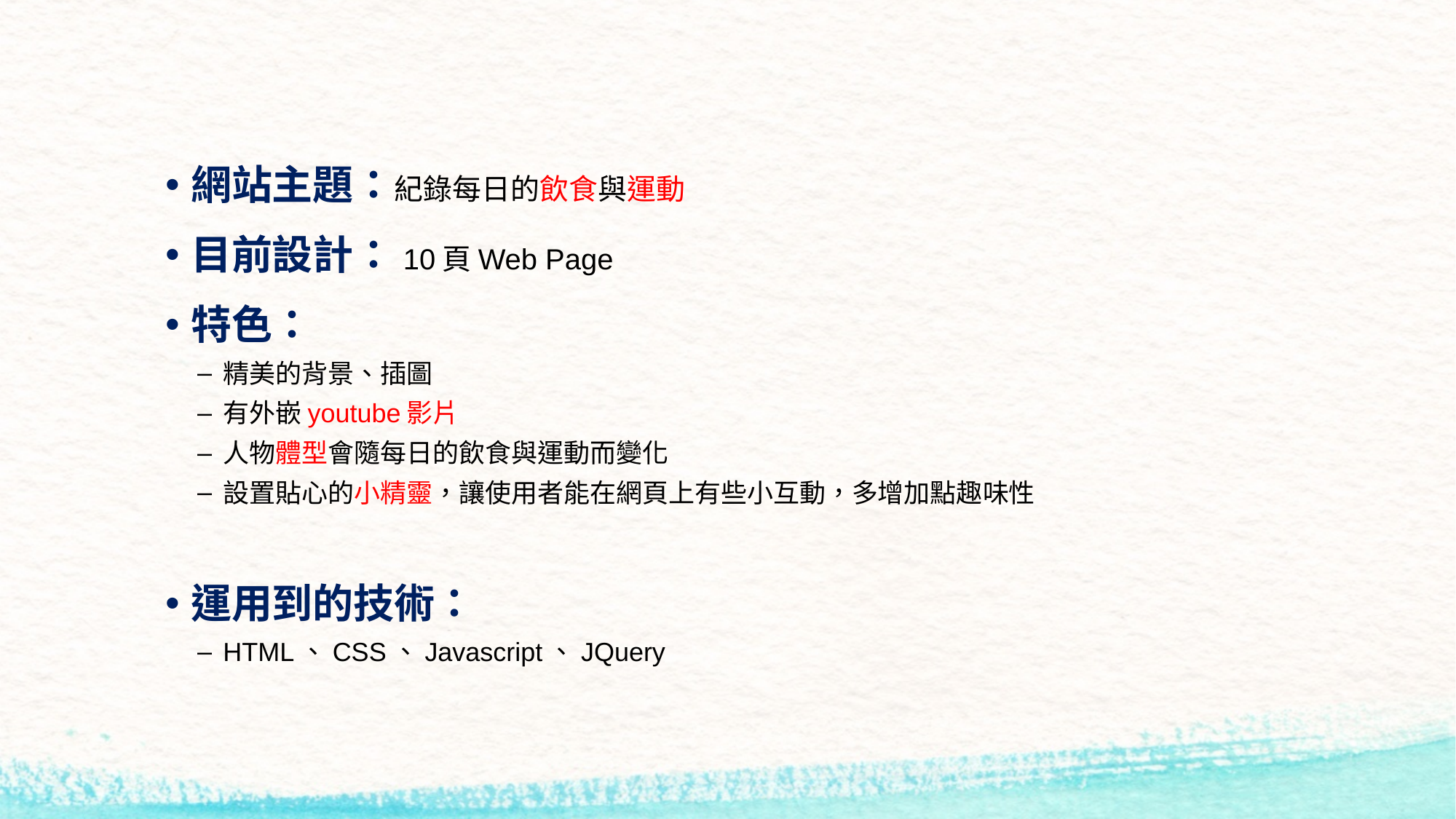

網站主題：紀錄每日的飲食與運動
目前設計：10頁Web Page
特色：
精美的背景、插圖
有外嵌youtube影片
人物體型會隨每日的飲食與運動而變化
設置貼心的小精靈，讓使用者能在網頁上有些小互動，多增加點趣味性

運用到的技術：
HTML、CSS、Javascript、JQuery